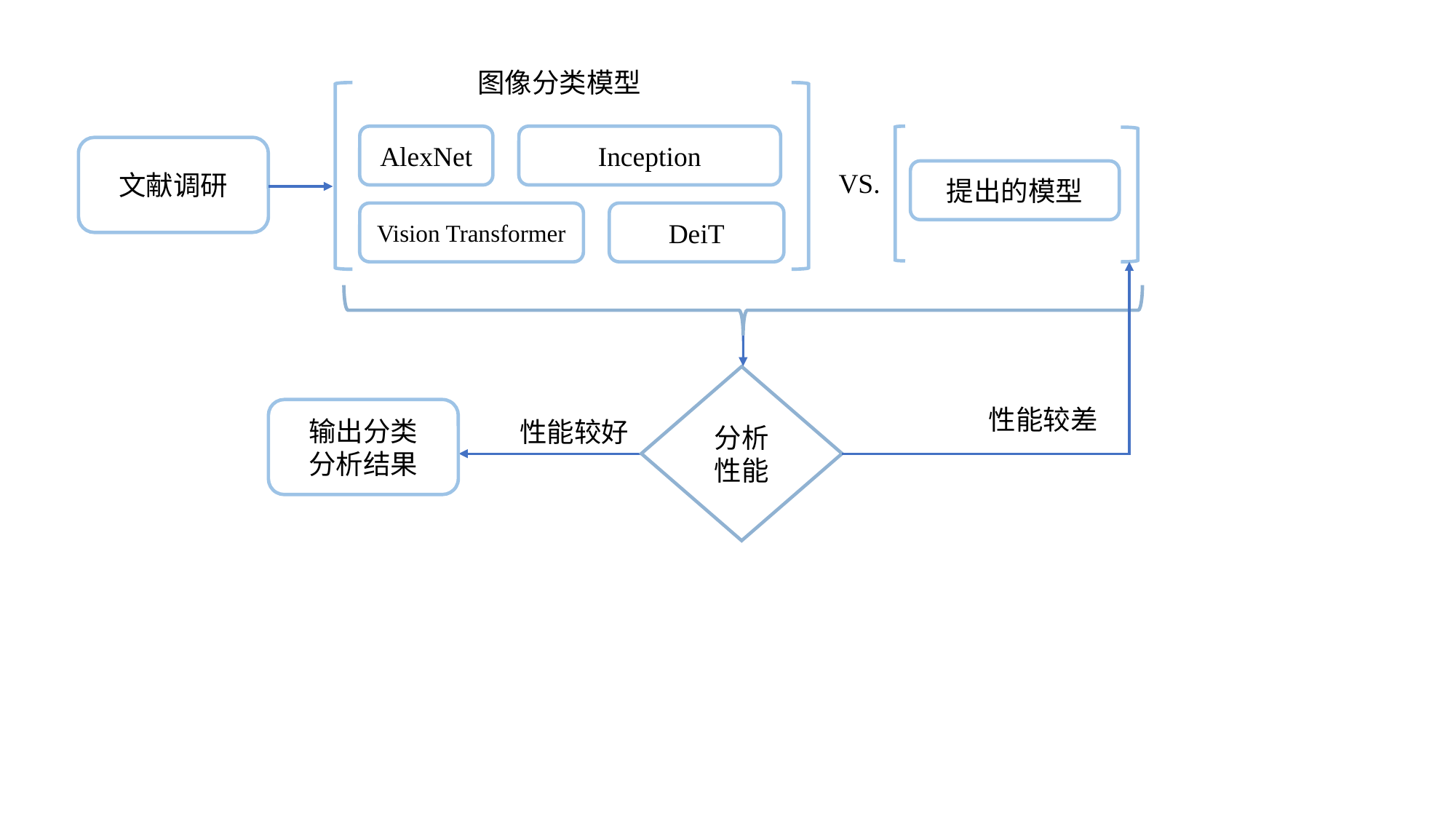

图像分类模型

AlexNet
Inception

文献调研
VS.
提出的模型
Vision Transformer
DeiT
分析
性能
性能较差
输出分类
分析结果
性能较好